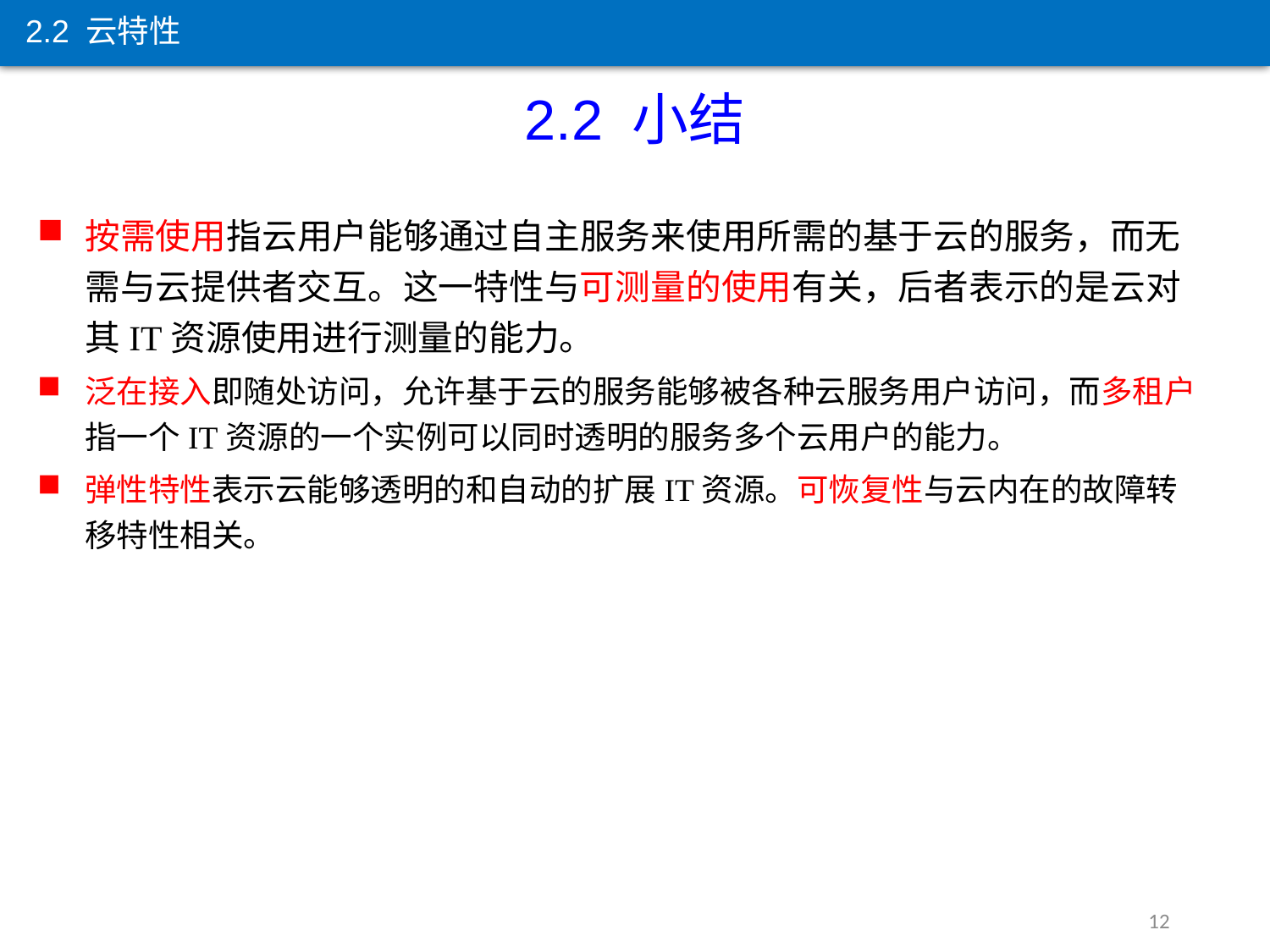

2.2 云特性
2.2 小结
按需使用指云用户能够通过自主服务来使用所需的基于云的服务，而无需与云提供者交互。这一特性与可测量的使用有关，后者表示的是云对其IT资源使用进行测量的能力。
泛在接入即随处访问，允许基于云的服务能够被各种云服务用户访问，而多租户指一个IT资源的一个实例可以同时透明的服务多个云用户的能力。
弹性特性表示云能够透明的和自动的扩展IT资源。可恢复性与云内在的故障转移特性相关。
12